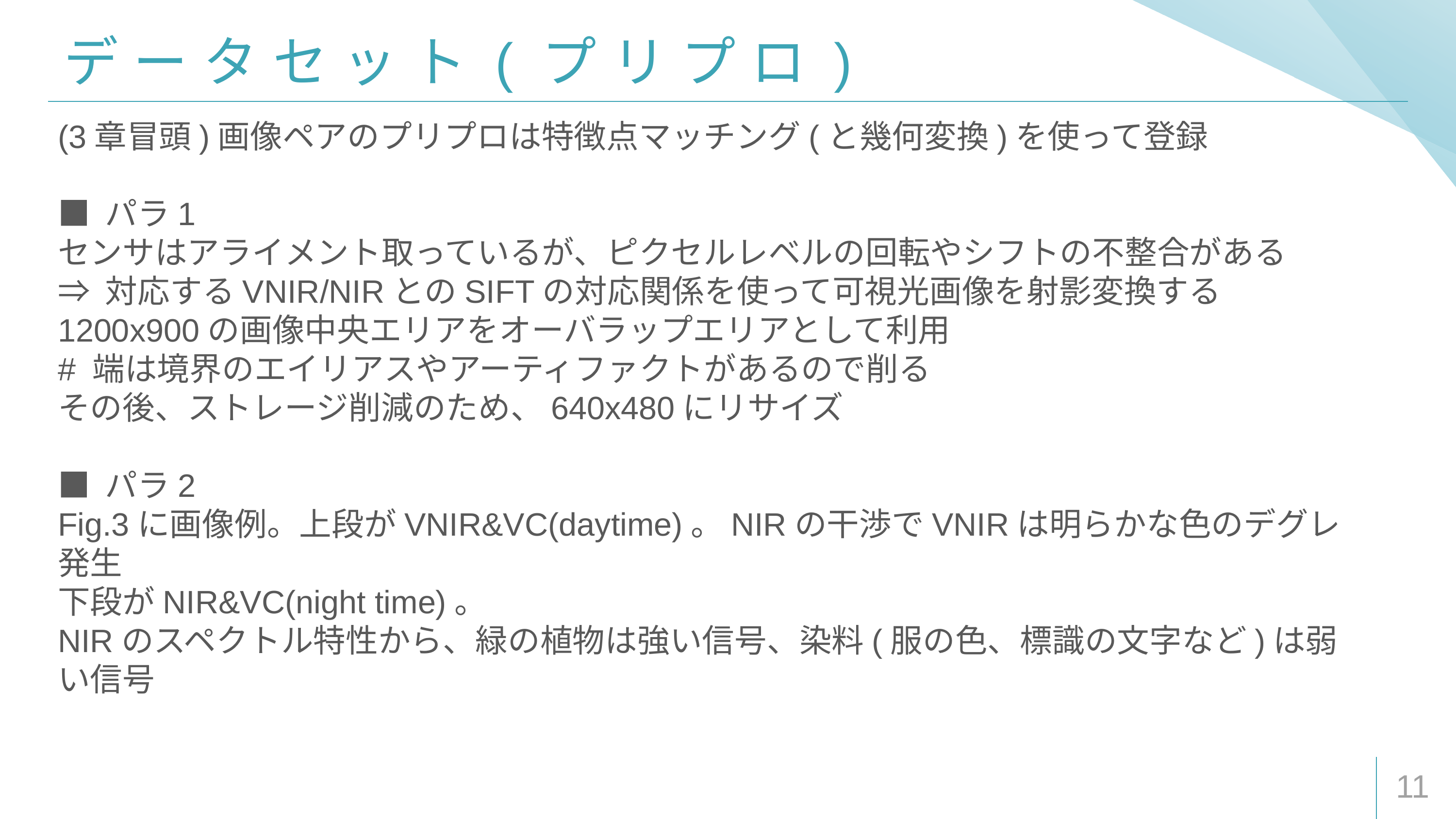

# データセット(プリプロ)
(3章冒頭)画像ペアのプリプロは特徴点マッチング(と幾何変換)を使って登録

■ パラ1
センサはアライメント取っているが、ピクセルレベルの回転やシフトの不整合がある
⇒ 対応するVNIR/NIRとのSIFTの対応関係を使って可視光画像を射影変換する
1200x900の画像中央エリアをオーバラップエリアとして利用
# 端は境界のエイリアスやアーティファクトがあるので削る
その後、ストレージ削減のため、640x480にリサイズ

■ パラ2
Fig.3に画像例。上段がVNIR&VC(daytime)。NIRの干渉でVNIRは明らかな色のデグレ発生
下段がNIR&VC(night time)。
NIRのスペクトル特性から、緑の植物は強い信号、染料(服の色、標識の文字など)は弱い信号
11